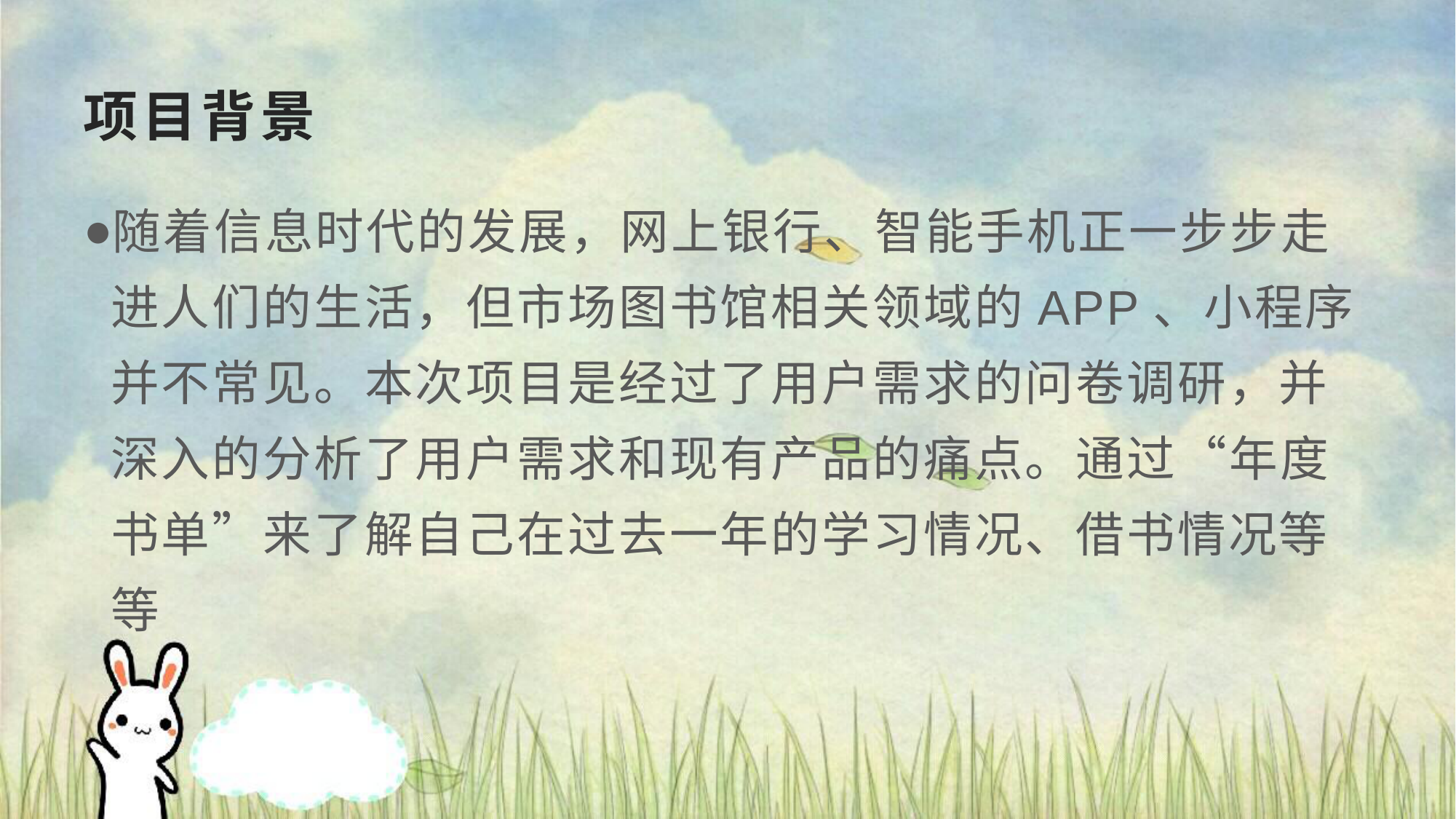

# 项目背景
随着信息时代的发展，网上银行、智能手机正一步步走进人们的生活，但市场图书馆相关领域的APP、小程序并不常见。本次项目是经过了用户需求的问卷调研，并深入的分析了用户需求和现有产品的痛点。通过“年度书单”来了解自己在过去一年的学习情况、借书情况等等